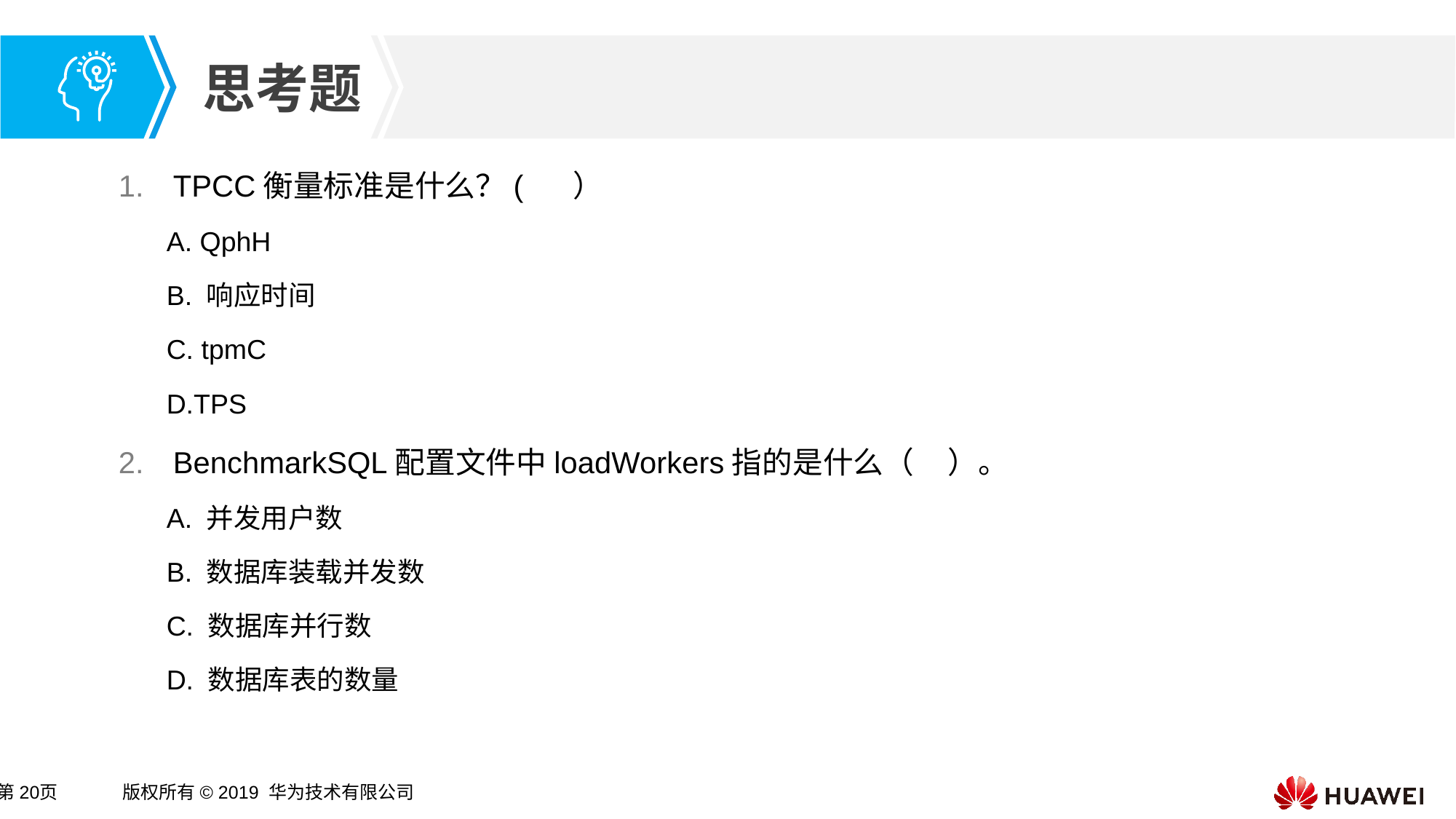

TPCC衡量标准是什么？(     ）
A. QphH
B. 响应时间
C. tpmC
D.TPS
BenchmarkSQL配置文件中loadWorkers指的是什么（     ）。
A. 并发用户数
B. 数据库装载并发数
C. 数据库并行数
D. 数据库表的数量